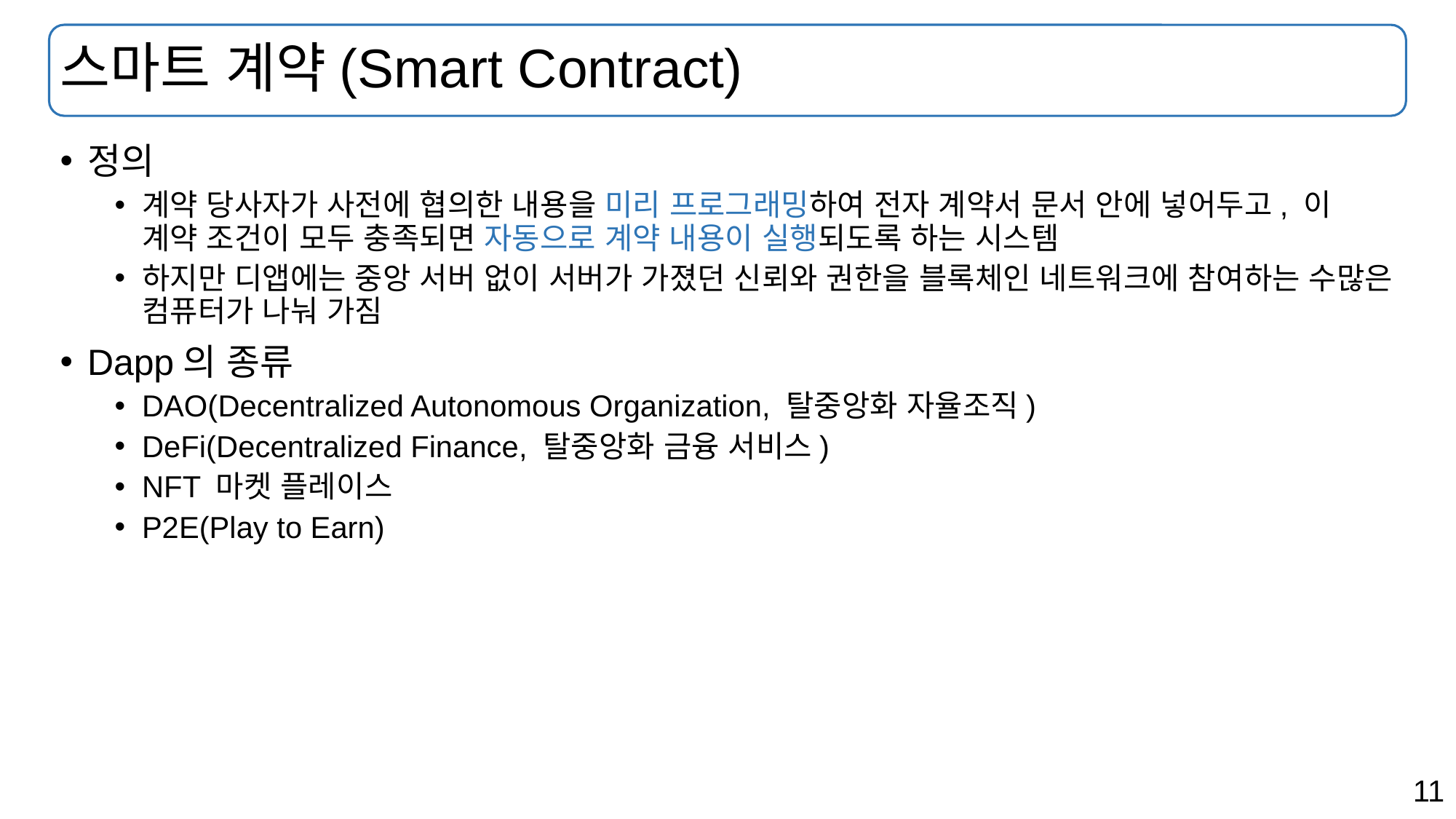

# 스마트 계약(Smart Contract)
정의
계약 당사자가 사전에 협의한 내용을 미리 프로그래밍하여 전자 계약서 문서 안에 넣어두고, 이 계약 조건이 모두 충족되면 자동으로 계약 내용이 실행되도록 하는 시스템
하지만 디앱에는 중앙 서버 없이 서버가 가졌던 신뢰와 권한을 블록체인 네트워크에 참여하는 수많은 컴퓨터가 나눠 가짐
Dapp의 종류
DAO(Decentralized Autonomous Organization, 탈중앙화 자율조직)
DeFi(Decentralized Finance, 탈중앙화 금융 서비스)
NFT 마켓 플레이스
P2E(Play to Earn)